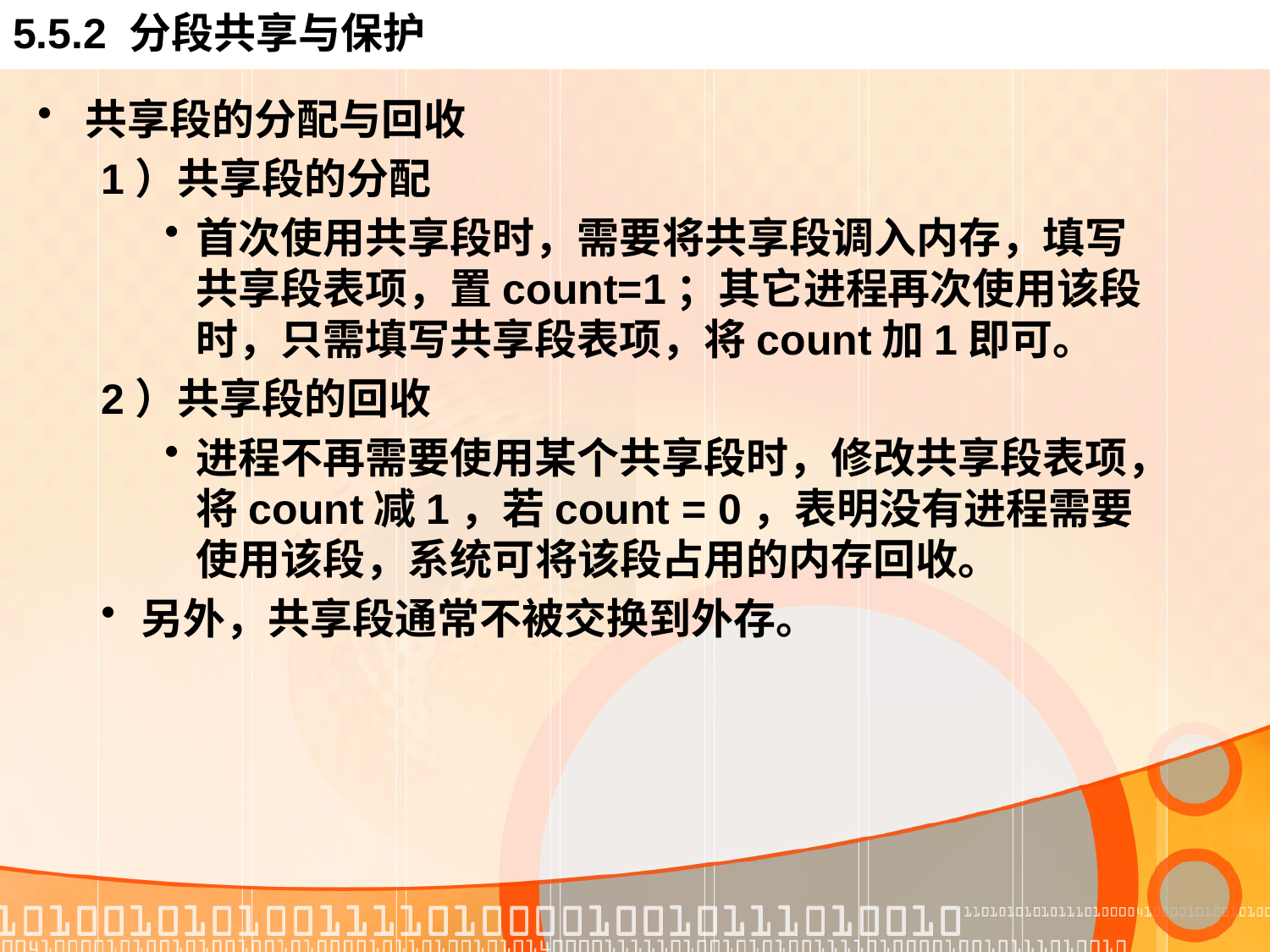

# 5.5.2 分段共享与保护
共享段的分配与回收
1）共享段的分配
首次使用共享段时，需要将共享段调入内存，填写共享段表项，置count=1；其它进程再次使用该段时，只需填写共享段表项，将count加1即可。
2）共享段的回收
进程不再需要使用某个共享段时，修改共享段表项，将count减1，若count = 0，表明没有进程需要使用该段，系统可将该段占用的内存回收。
另外，共享段通常不被交换到外存。